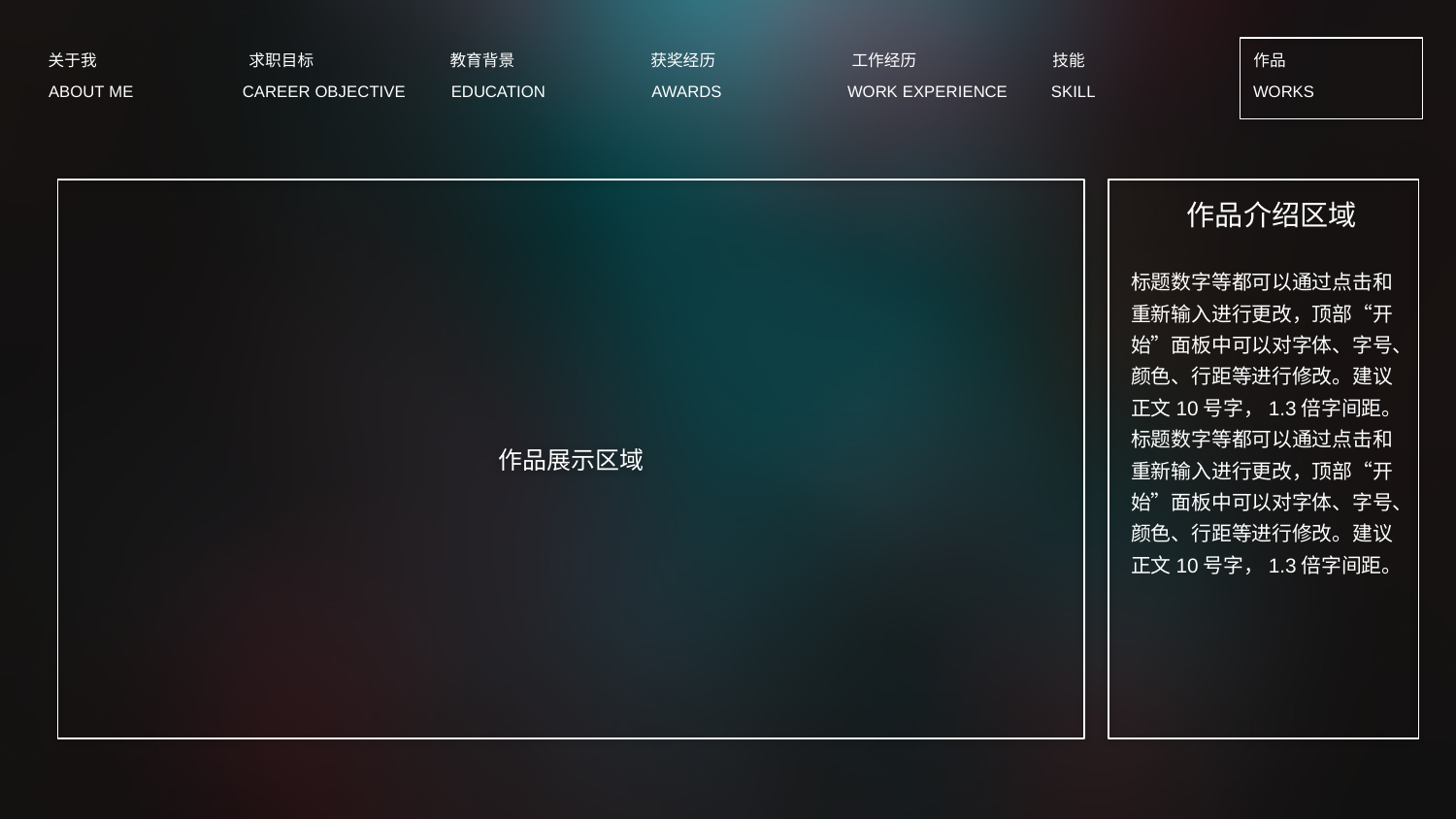

关于我
ABOUT ME
求职目标
CAREER OBJECTIVE
教育背景
EDUCATION
获奖经历
AWARDS
工作经历
WORK EXPERIENCE
技能
SKILL
作品
WORKS
作品展示区域

作品介绍区域

标题数字等都可以通过点击和重新输入进行更改，顶部“开始”面板中可以对字体、字号、颜色、行距等进行修改。建议正文10号字，1.3倍字间距。标题数字等都可以通过点击和重新输入进行更改，顶部“开始”面板中可以对字体、字号、颜色、行距等进行修改。建议正文10号字，1.3倍字间距。